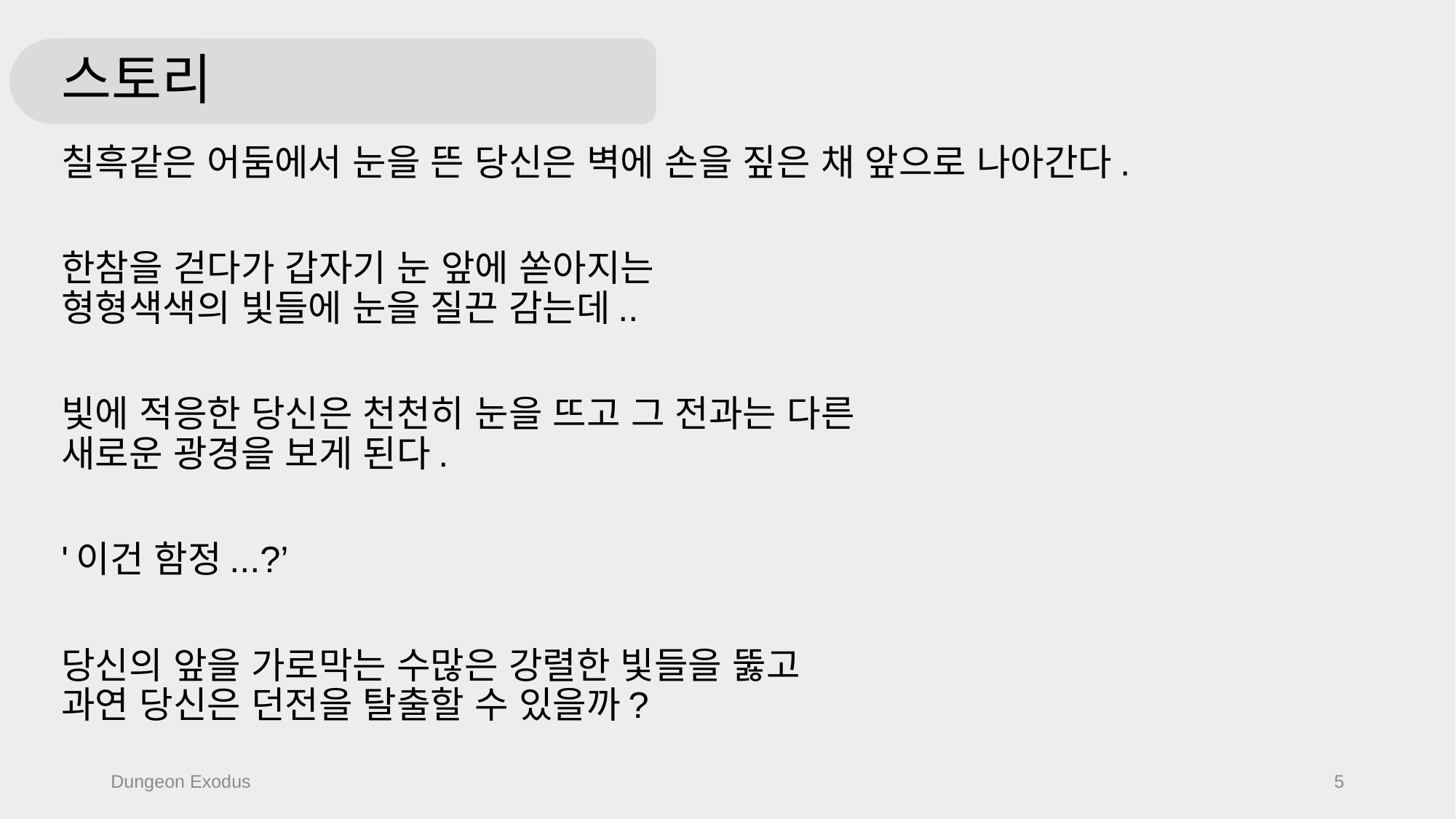

# 스토리
칠흑같은 어둠에서 눈을 뜬 당신은 벽에 손을 짚은 채 앞으로 나아간다.

한참을 걷다가 갑자기 눈 앞에 쏟아지는
형형색색의 빛들에 눈을 질끈 감는데..

빛에 적응한 당신은 천천히 눈을 뜨고 그 전과는 다른
새로운 광경을 보게 된다.

'이건 함정...?’

당신의 앞을 가로막는 수많은 강렬한 빛들을 뚫고
과연 당신은 던전을 탈출할 수 있을까?
Dungeon Exodus
5